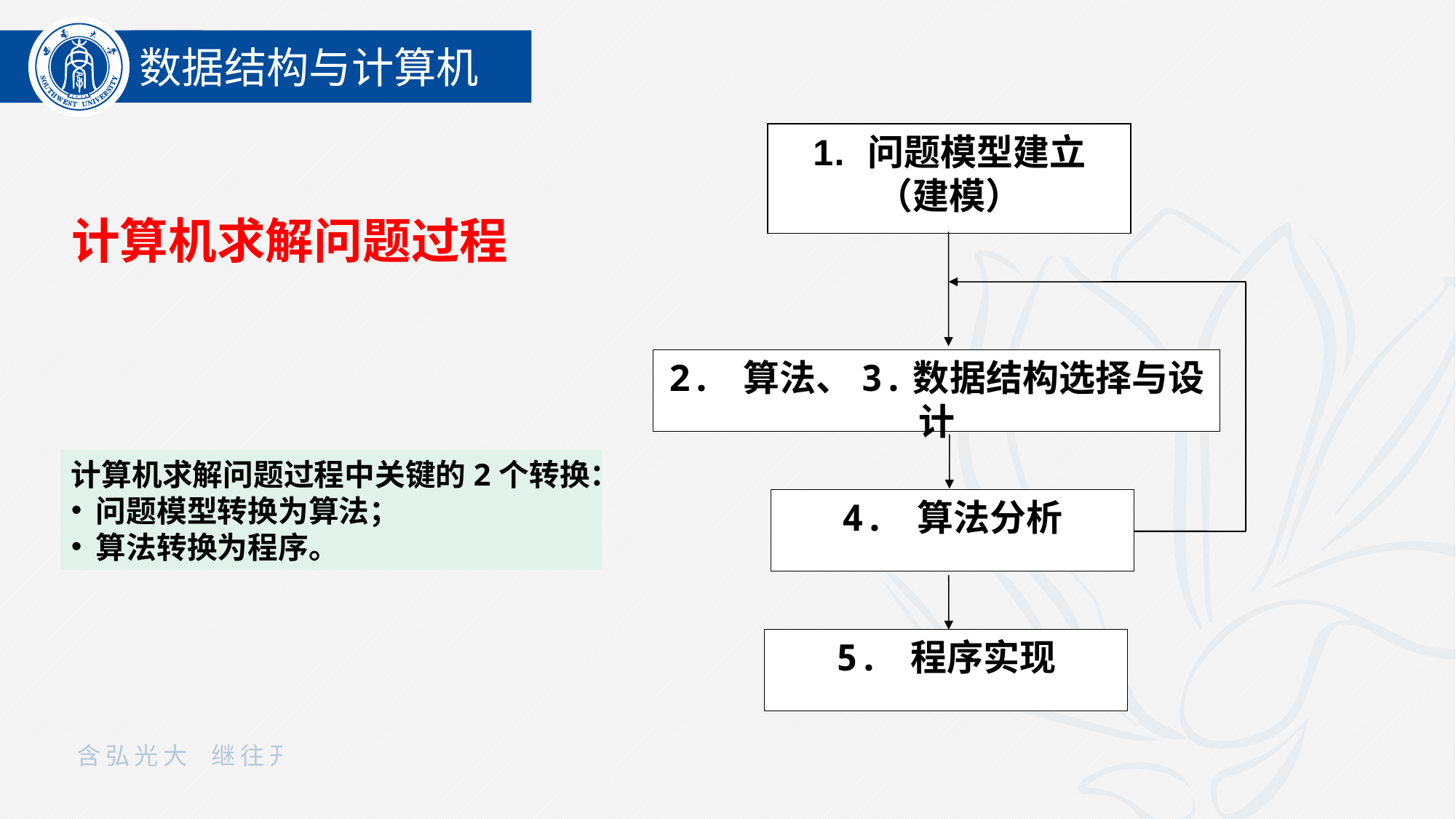

数据结构与计算机
问题模型建立
（建模）

2. 算法、3.数据结构选择与设计

4. 算法分析

5. 程序实现
计算机求解问题过程
计算机求解问题过程中关键的2个转换：
 问题模型转换为算法；
 算法转换为程序。